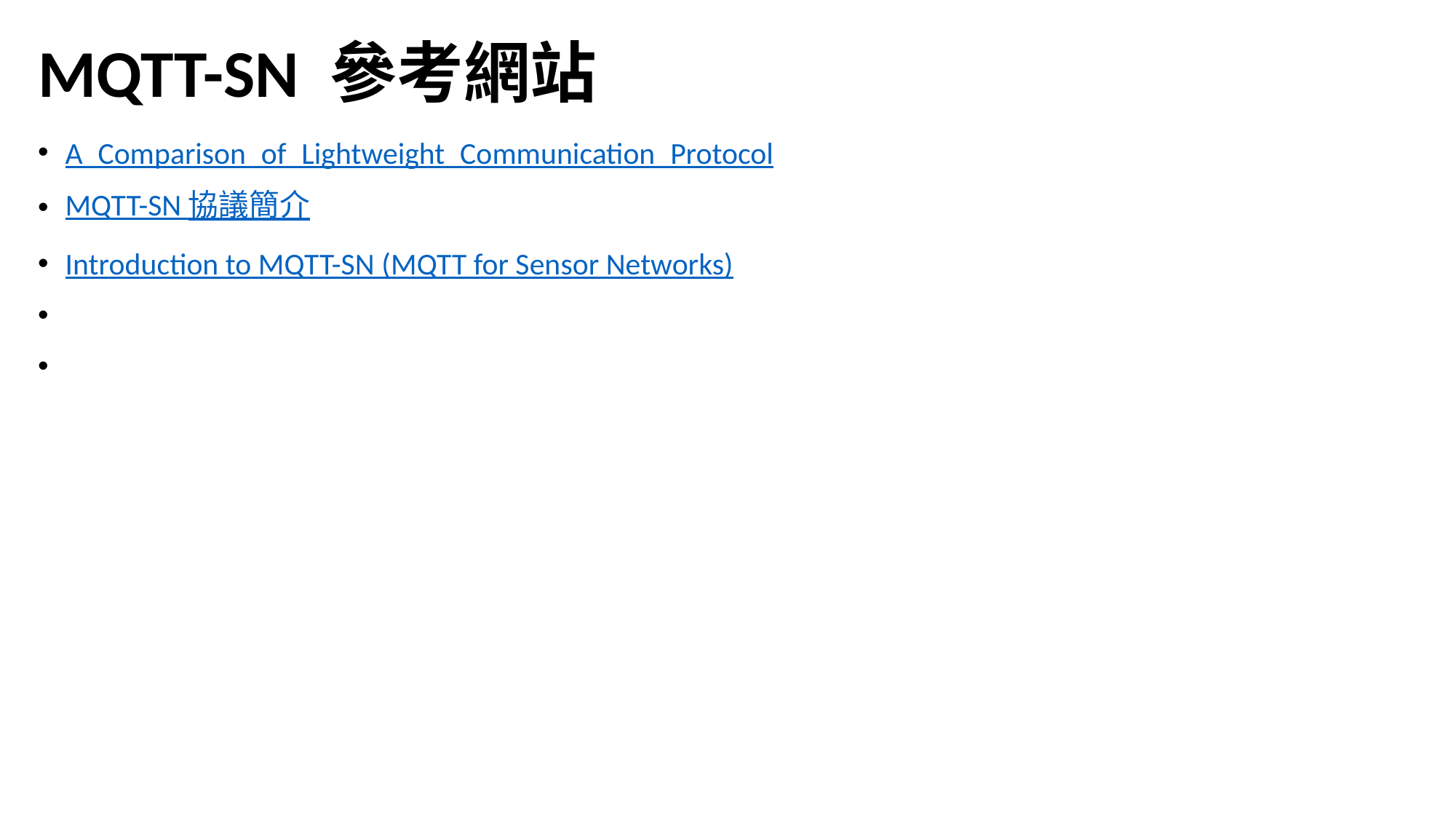

# MQTT-SN 參考網站
A_Comparison_of_Lightweight_Communication_Protocol
MQTT-SN 協議簡介
Introduction to MQTT-SN (MQTT for Sensor Networks)